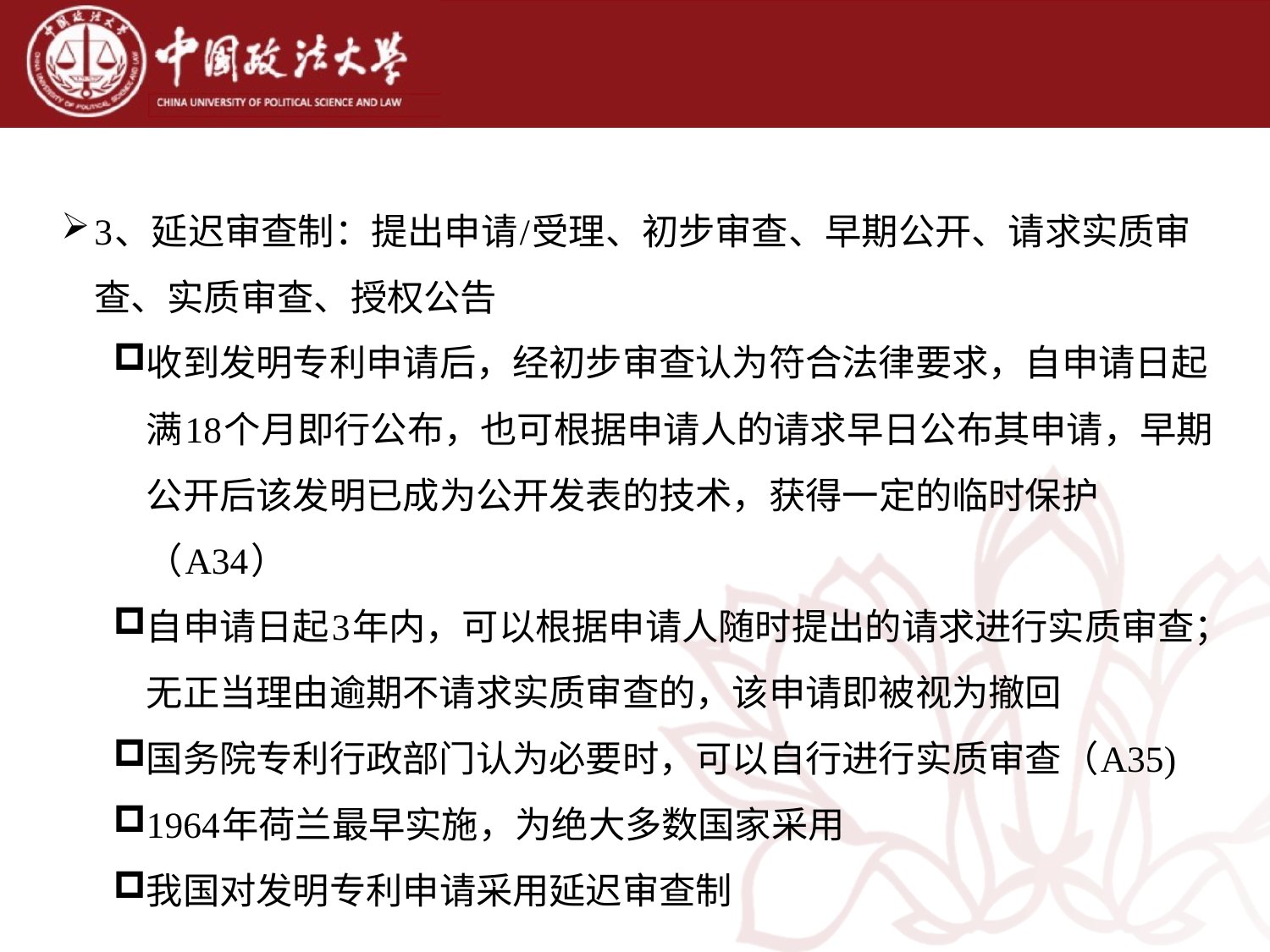

3、延迟审查制：提出申请/受理、初步审查、早期公开、请求实质审查、实质审查、授权公告
收到发明专利申请后，经初步审查认为符合法律要求，自申请日起满18个月即行公布，也可根据申请人的请求早日公布其申请，早期公开后该发明已成为公开发表的技术，获得一定的临时保护（A34）
自申请日起3年内，可以根据申请人随时提出的请求进行实质审查；无正当理由逾期不请求实质审查的，该申请即被视为撤回
国务院专利行政部门认为必要时，可以自行进行实质审查（A35)
1964年荷兰最早实施，为绝大多数国家采用
我国对发明专利申请采用延迟审查制